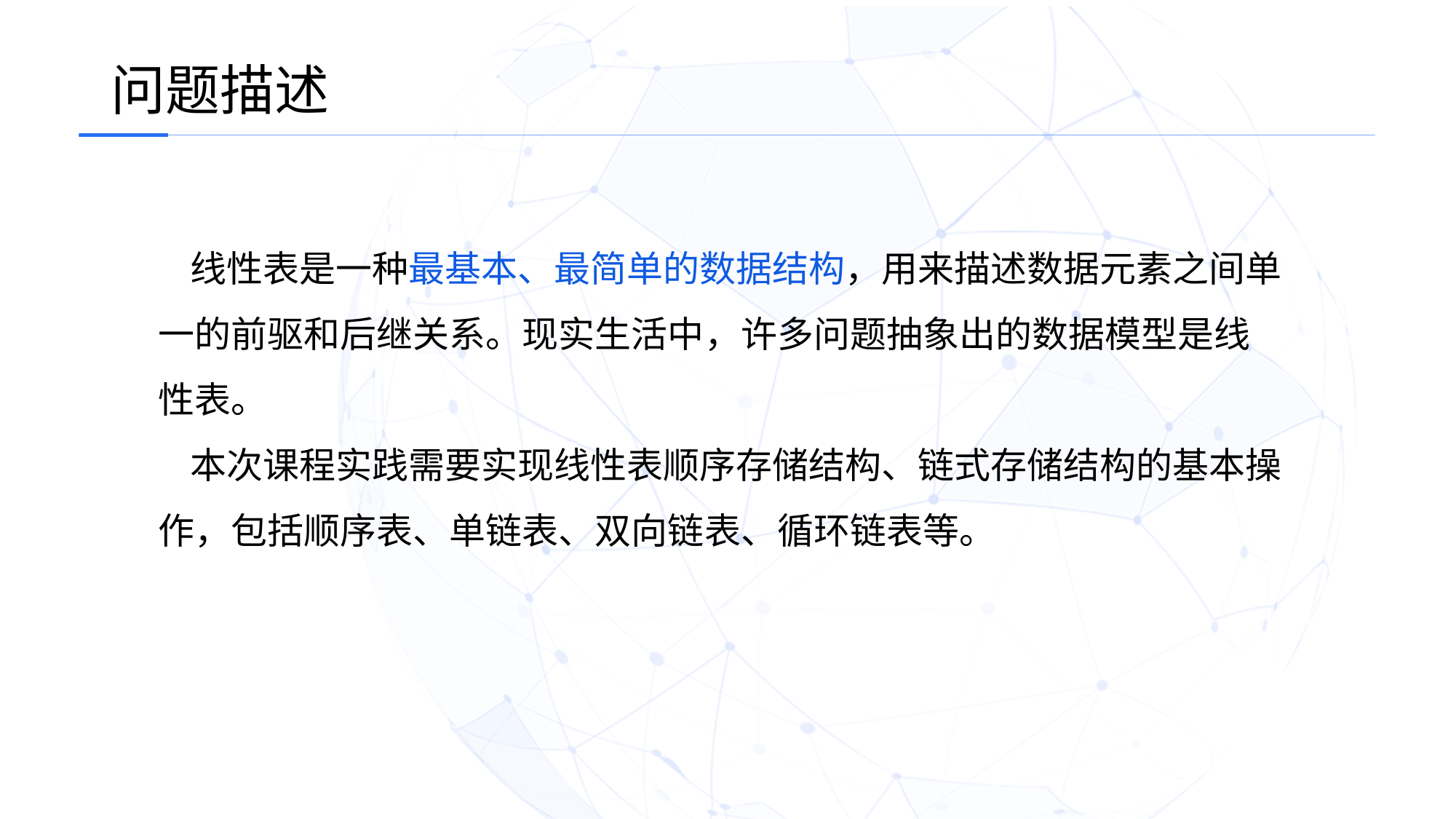

问题描述

线性表是一种最基本、最简单的数据结构，用来描述数据元素之间单一的前驱和后继关系。现实生活中，许多问题抽象出的数据模型是线性表。
本次课程实践需要实现线性表顺序存储结构、链式存储结构的基本操作，包括顺序表、单链表、双向链表、循环链表等。